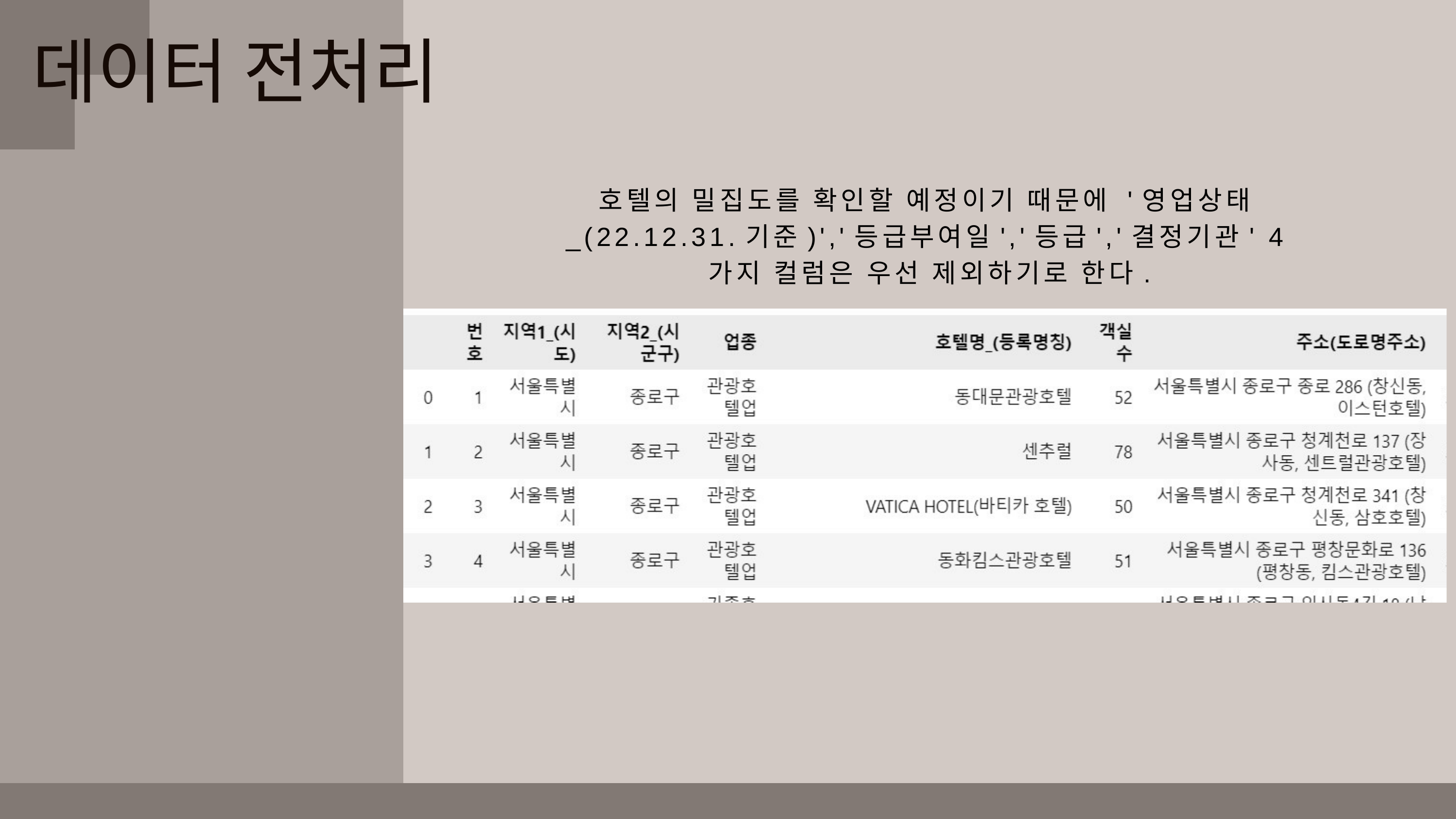

데이터 전처리
호텔의 밀집도를 확인할 예정이기 때문에 '영업상태_(22.12.31.기준)','등급부여일','등급','결정기관' 4가지 컬럼은 우선 제외하기로 한다.